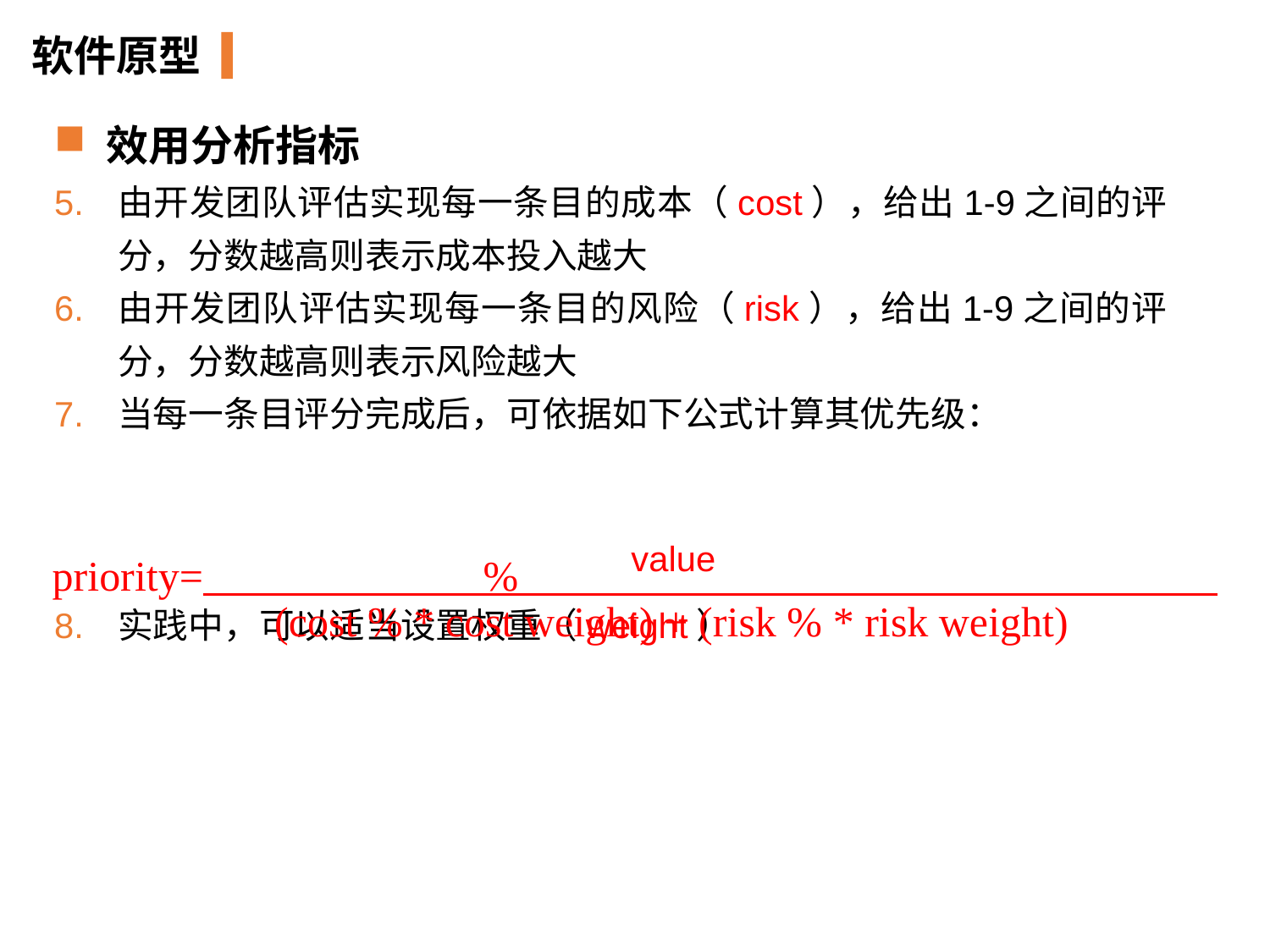

软件原型

 效用分析指标
由开发团队评估实现每一条目的成本（cost），给出1-9之间的评分，分数越高则表示成本投入越大
由开发团队评估实现每一条目的风险（risk），给出1-9之间的评分，分数越高则表示风险越大
当每一条目评分完成后，可依据如下公式计算其优先级：

实践中，可以适当设置权重（weight）

value
priority=  %
                  (cost % * cost weight) + (risk % * risk weight)